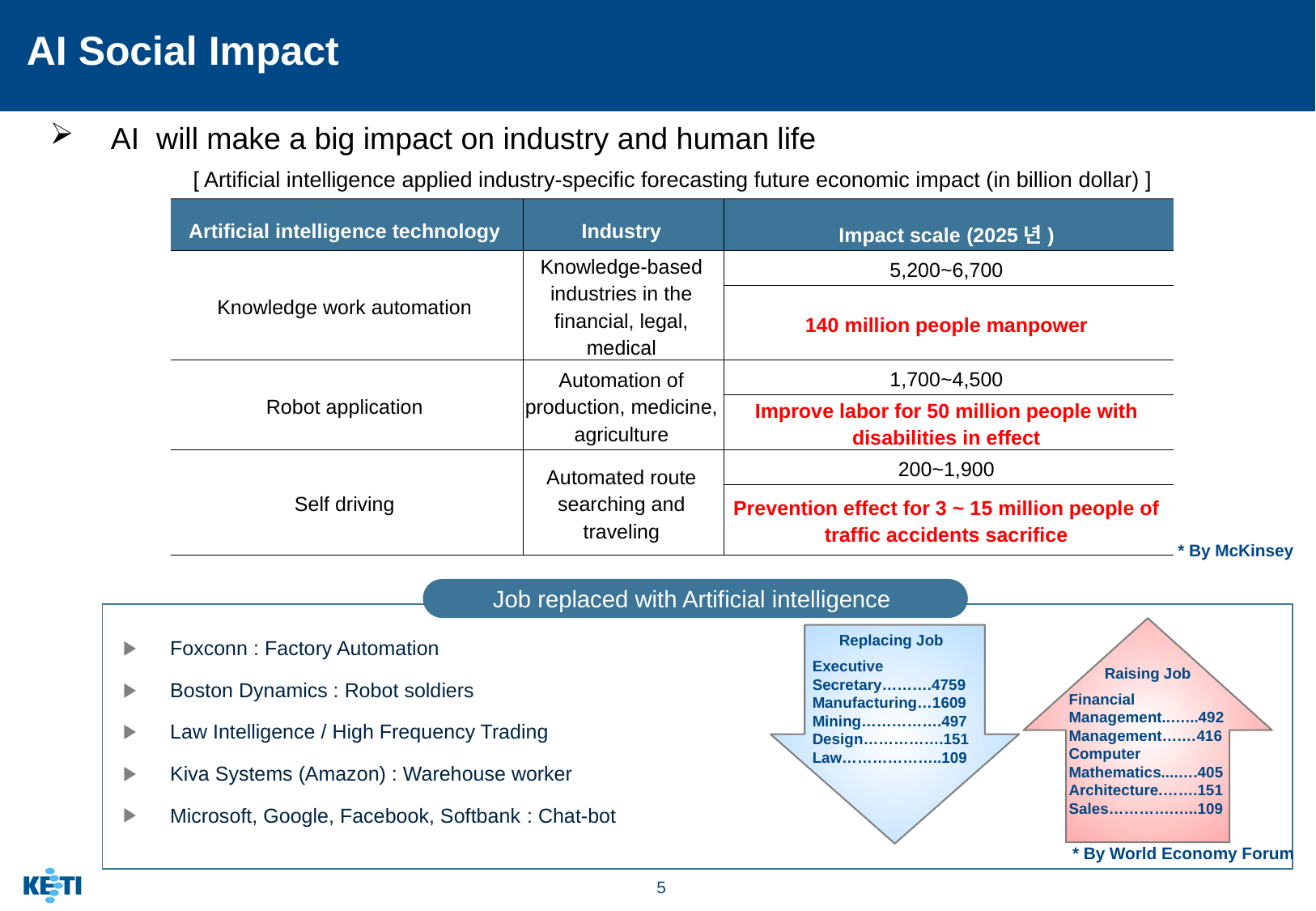

# AI Social Impact
AI  will make a big impact on industry and human life
[ Artificial intelligence applied industry-specific forecasting future economic impact (in billion dollar) ]
| Artificial intelligence technology | Industry | Impact scale (2025년) |
| --- | --- | --- |
| Knowledge work automation | Knowledge-based industries in the financial, legal, medical | 5,200~6,700 |
|  |  | 140 million people manpower |
| Robot application | Automation of production, medicine, agriculture | 1,700~4,500 |
|  |  | Improve labor for 50 million people with disabilities in effect |
| Self driving | Automated route searching and traveling | 200~1,900 |
|  |  | Prevention effect for 3 ~ 15 million people of traffic accidents sacrifice |
* By McKinsey
Job replaced with Artificial intelligence

Foxconn : Factory Automation
Boston Dynamics : Robot soldiers
Law Intelligence / High Frequency Trading
Kiva Systems (Amazon) : Warehouse worker
Microsoft, Google, Facebook, Softbank : Chat-bot

Raising Job
Financial Management..…...492
Management….…416
Computer Mathematics....….405
Architecture.…….151
Sales………….…..109

Replacing Job
Executive Secretary……….4759
Manufacturing…1609
Mining…………….497
Design…………….151
Law………………..109
* By World Economy Forum